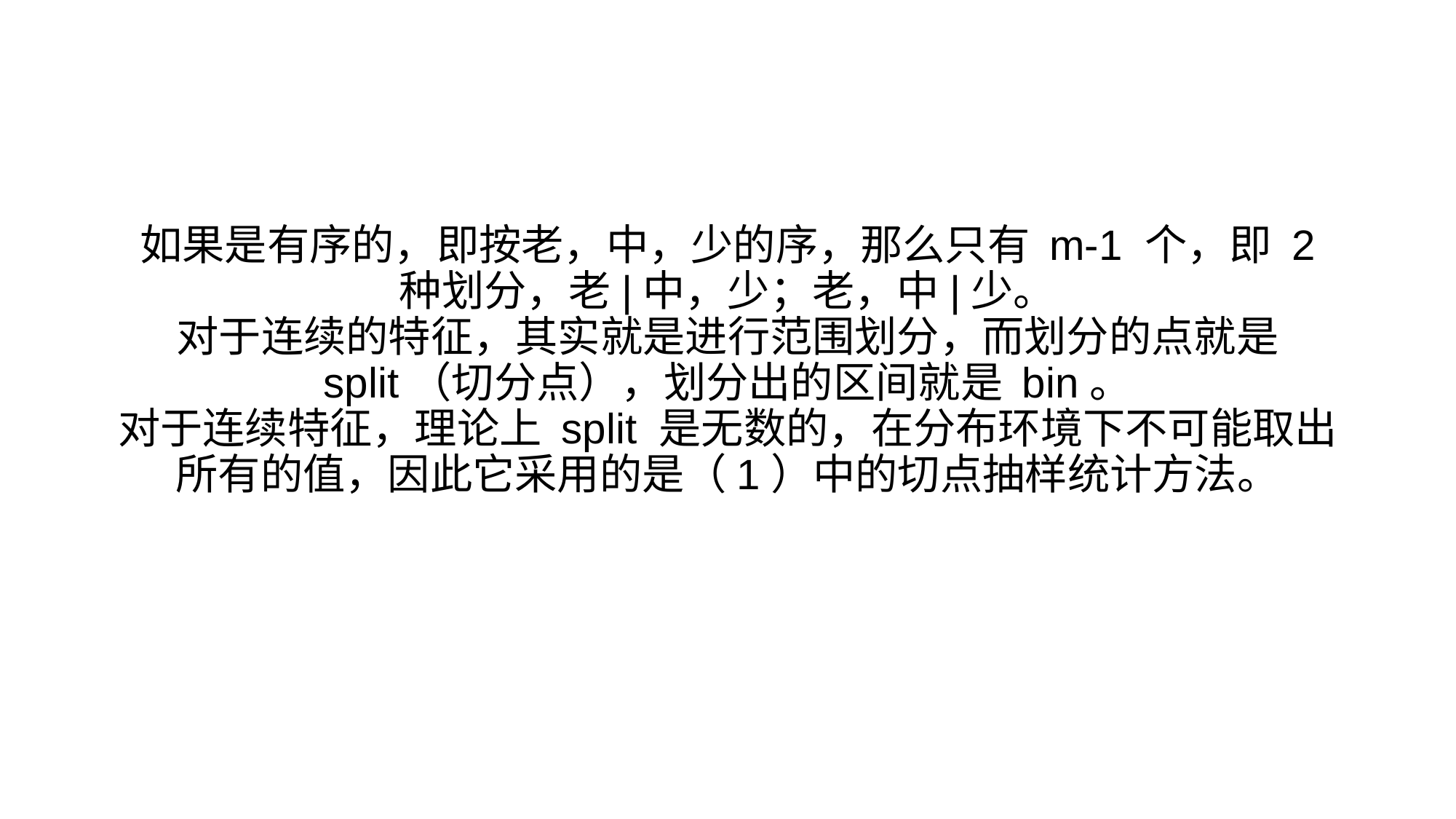

#
如果是有序的，即按老，中，少的序，那么只有 m-1 个，即 2 种划分，老|中，少；老，中|少。
对于连续的特征，其实就是进行范围划分，而划分的点就是 split（切分点），划分出的区间就是 bin。
对于连续特征，理论上 split 是无数的，在分布环境下不可能取出所有的值，因此它采用的是（1）中的切点抽样统计方法。